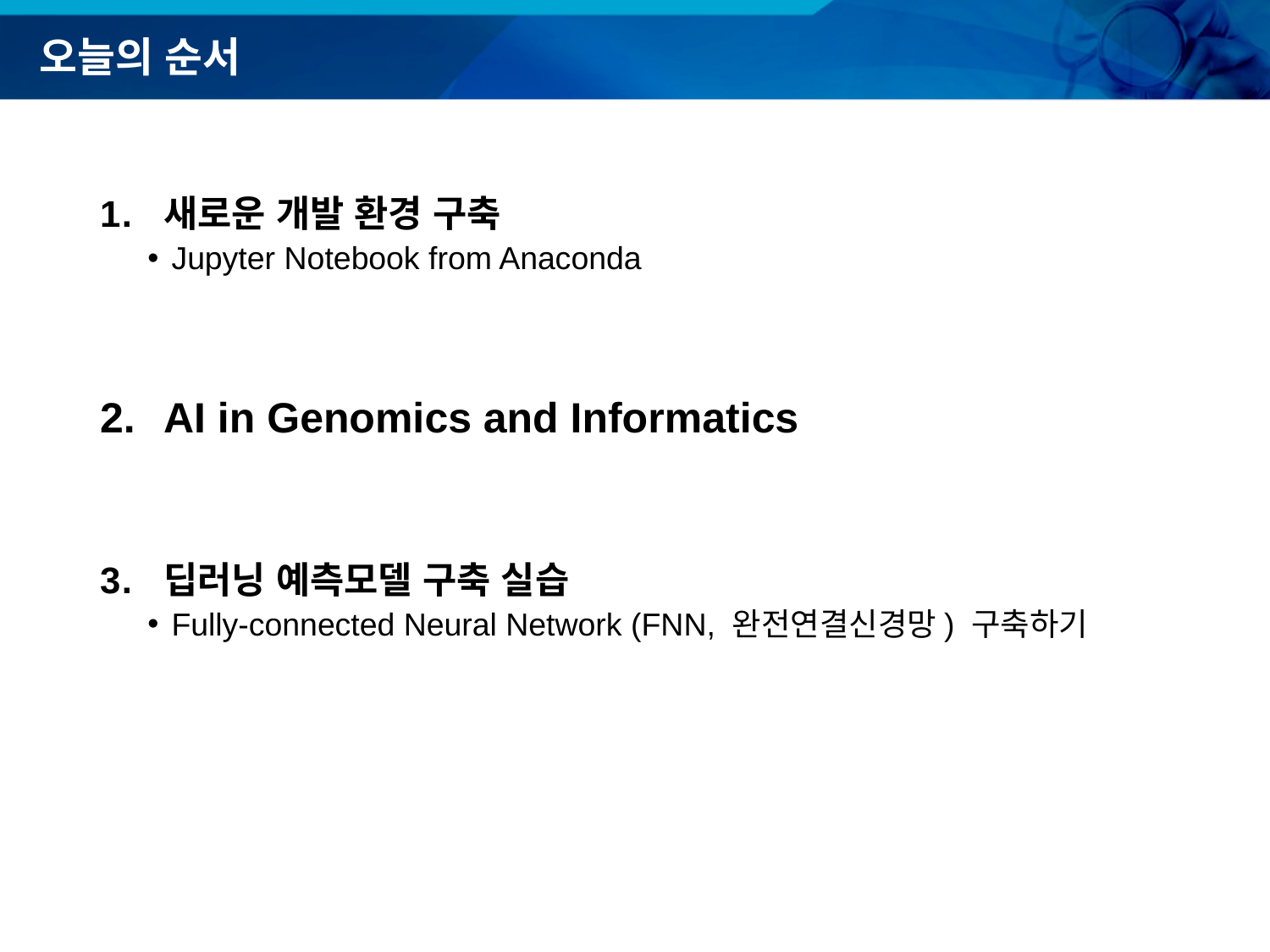

# 오늘의 순서

새로운 개발 환경 구축
Jupyter Notebook from Anaconda

AI in Genomics and Informatics

딥러닝 예측모델 구축 실습
Fully-connected Neural Network (FNN, 완전연결신경망) 구축하기